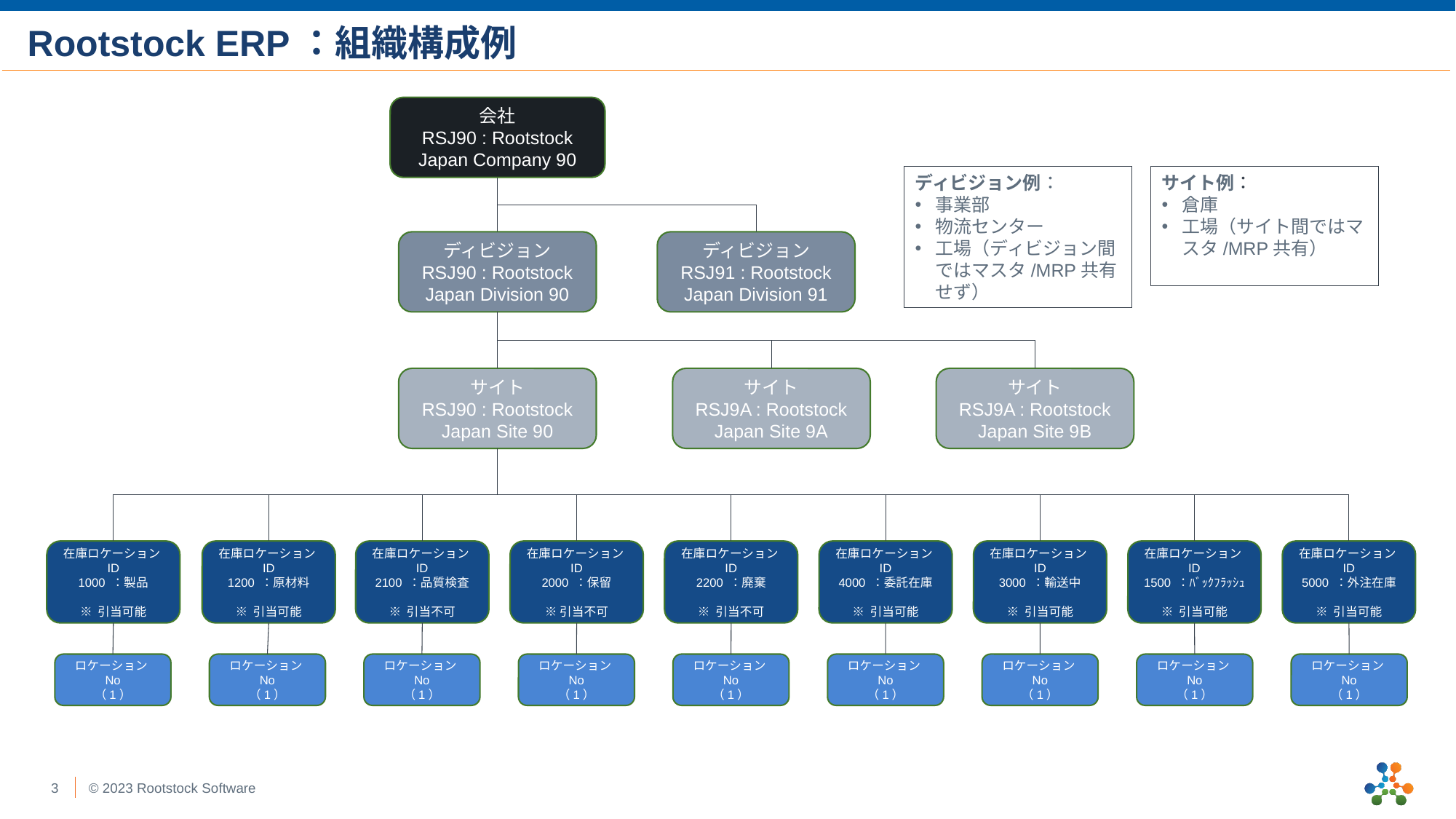

Rootstock ERP：組織構成例
会社
RSJ90 : Rootstock Japan Company 90
サイト例：
倉庫
工場（サイト間ではマスタ/MRP共有）

ディビジョン例：
事業部
物流センター
工場（ディビジョン間ではマスタ/MRP共有せず）
ディビジョン
RSJ90 : Rootstock Japan Division 90
ディビジョン
RSJ91 : Rootstock Japan Division 91
サイト
RSJ90 : Rootstock Japan Site 90
サイト
RSJ9A : Rootstock Japan Site 9A
サイト
RSJ9A : Rootstock Japan Site 9B
在庫ロケーションID
1000 ：製品
※ 引当可能
在庫ロケーションID
1200 ：原材料

※ 引当可能
在庫ロケーションID
2100 ：品質検査

※ 引当不可
在庫ロケーションID
2000 ：保留
※ 引当不可
在庫ロケーションID
2200 ：廃棄

※ 引当不可
在庫ロケーションID
4000 ：委託在庫

※ 引当可能
在庫ロケーションID
3000 ：輸送中

※ 引当可能
在庫ロケーションID
1500 ：ﾊﾞｯｸﾌﾗｯｼｭ

※ 引当可能
在庫ロケーションID
5000 ：外注在庫

※ 引当可能
ロケーションNo
（1）
ロケーションNo
（1）
ロケーションNo
（1）
ロケーションNo
（1）
ロケーションNo
（1）
ロケーションNo
（1）
ロケーションNo
（1）
ロケーションNo
（1）
ロケーションNo
（1）